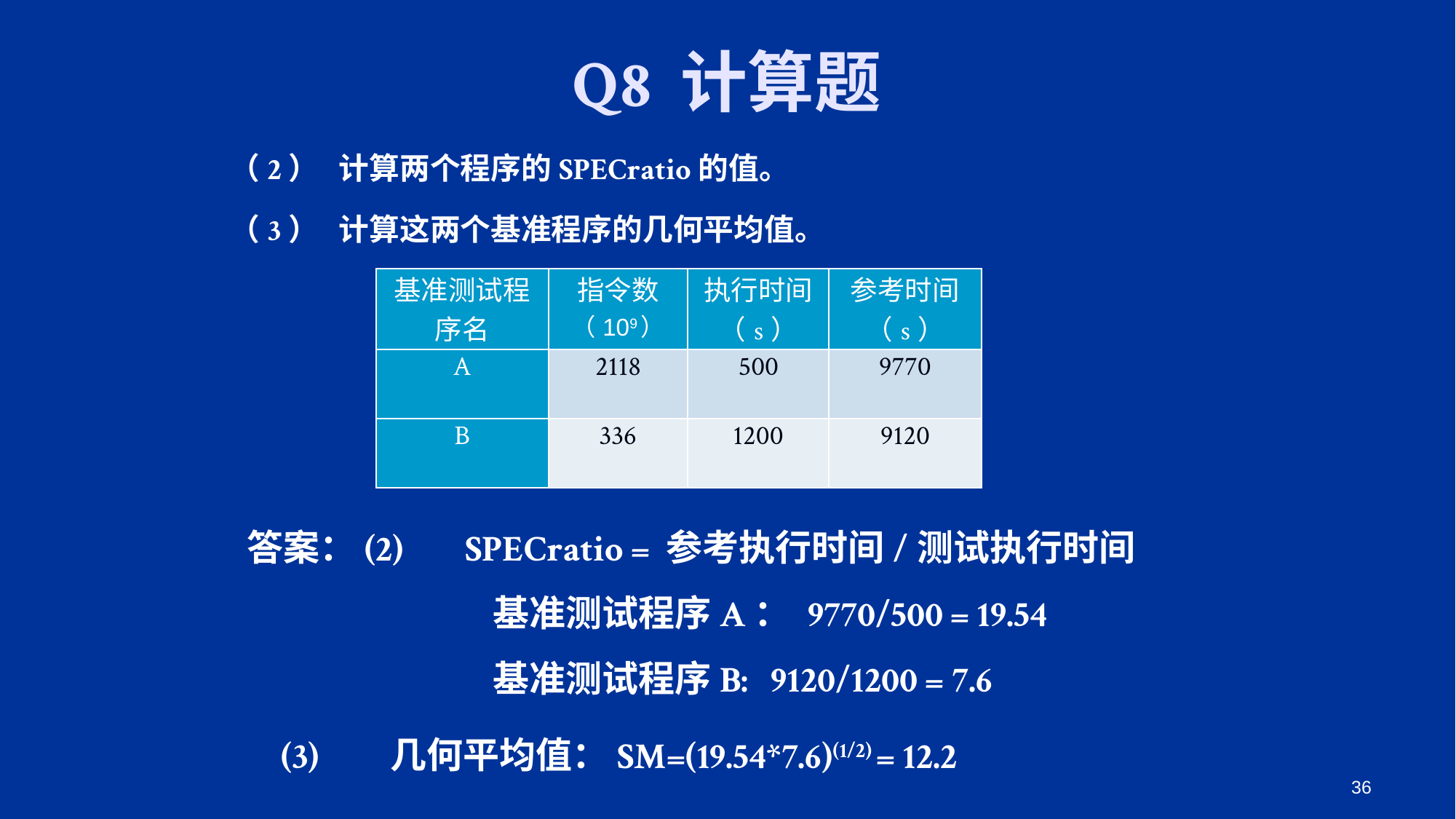

# Q8 计算题
（2）	计算两个程序的SPECratio的值。
（3）	计算这两个基准程序的几何平均值。

| 基准测试程序名 | 指令数 （109） | 执行时间（s） | 参考时间（s） |
| --- | --- | --- | --- |
| A | 2118 | 500 | 9770 |
| B | 336 | 1200 | 9120 |
答案：(2) 	SPECratio = 参考执行时间/测试执行时间
                             基准测试程序A： 9770/500 = 19.54
                             基准测试程序B:   9120/1200 = 7.6
(3)	几何平均值：SM=(19.54*7.6)(1/2) = 12.2
36